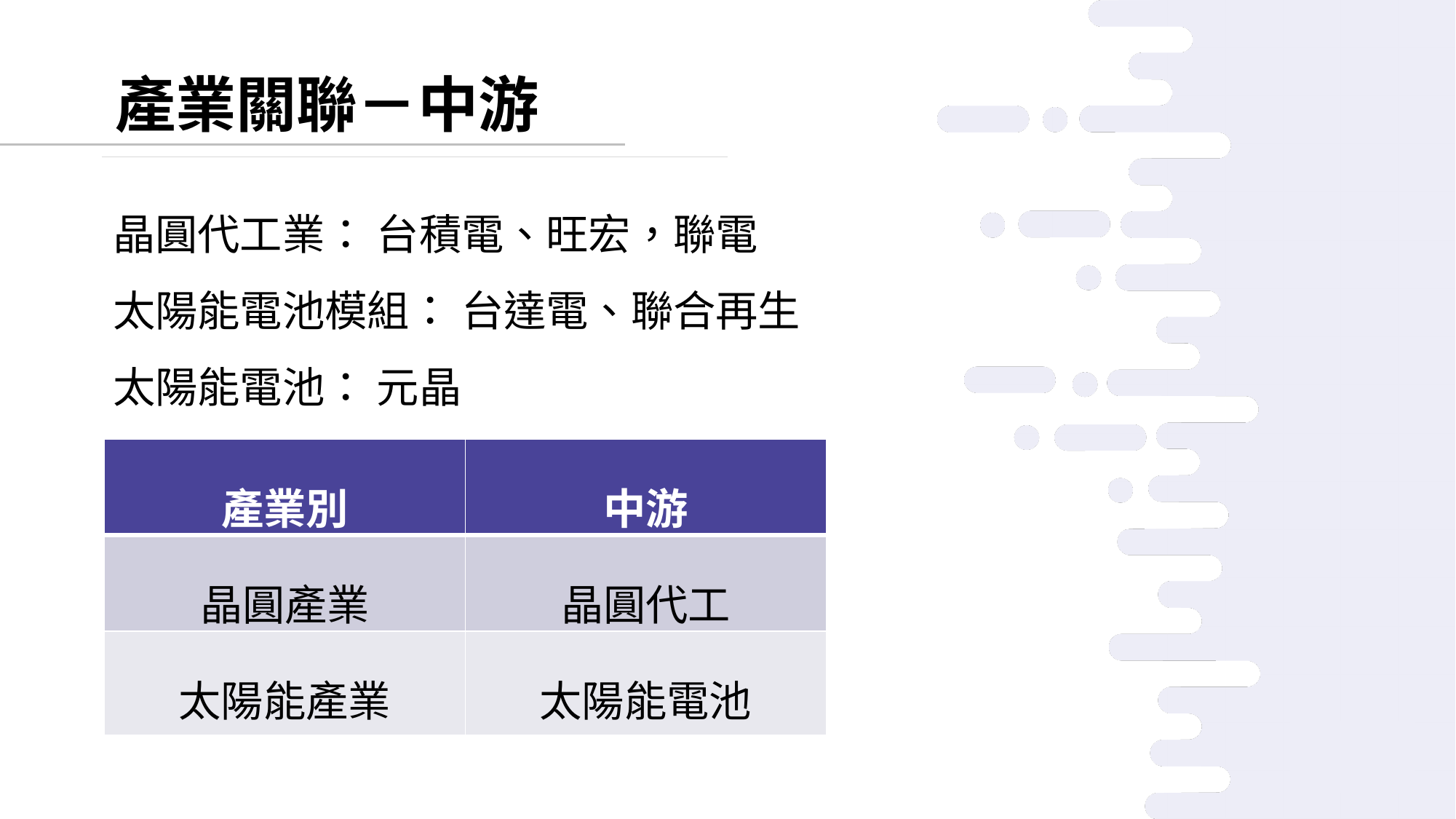

產業關聯－中游
晶圓代工業： 台積電、旺宏，聯電
太陽能電池模組： 台達電、聯合再生
太陽能電池： 元晶

| 產業別 | 中游 |
| --- | --- |
| 晶圓產業 | 晶圓代工 |
| 太陽能產業 | 太陽能電池 |